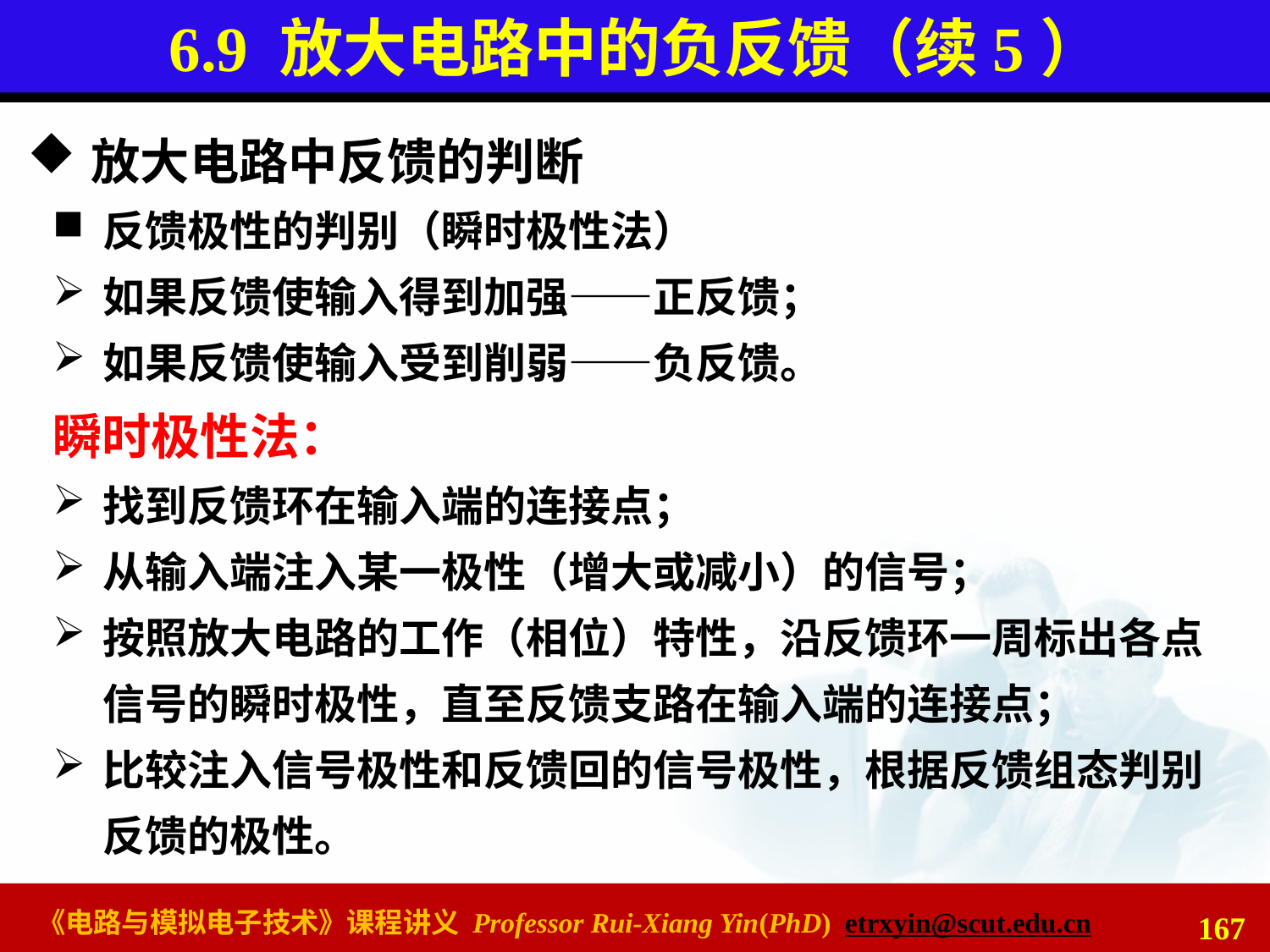

# 6.9 放大电路中的负反馈（续5）
放大电路中反馈的判断
反馈极性的判别（瞬时极性法）
如果反馈使输入得到加强——正反馈；
如果反馈使输入受到削弱——负反馈。
瞬时极性法：
找到反馈环在输入端的连接点；
从输入端注入某一极性（增大或减小）的信号；
按照放大电路的工作（相位）特性，沿反馈环一周标出各点信号的瞬时极性，直至反馈支路在输入端的连接点；
比较注入信号极性和反馈回的信号极性，根据反馈组态判别反馈的极性。
167